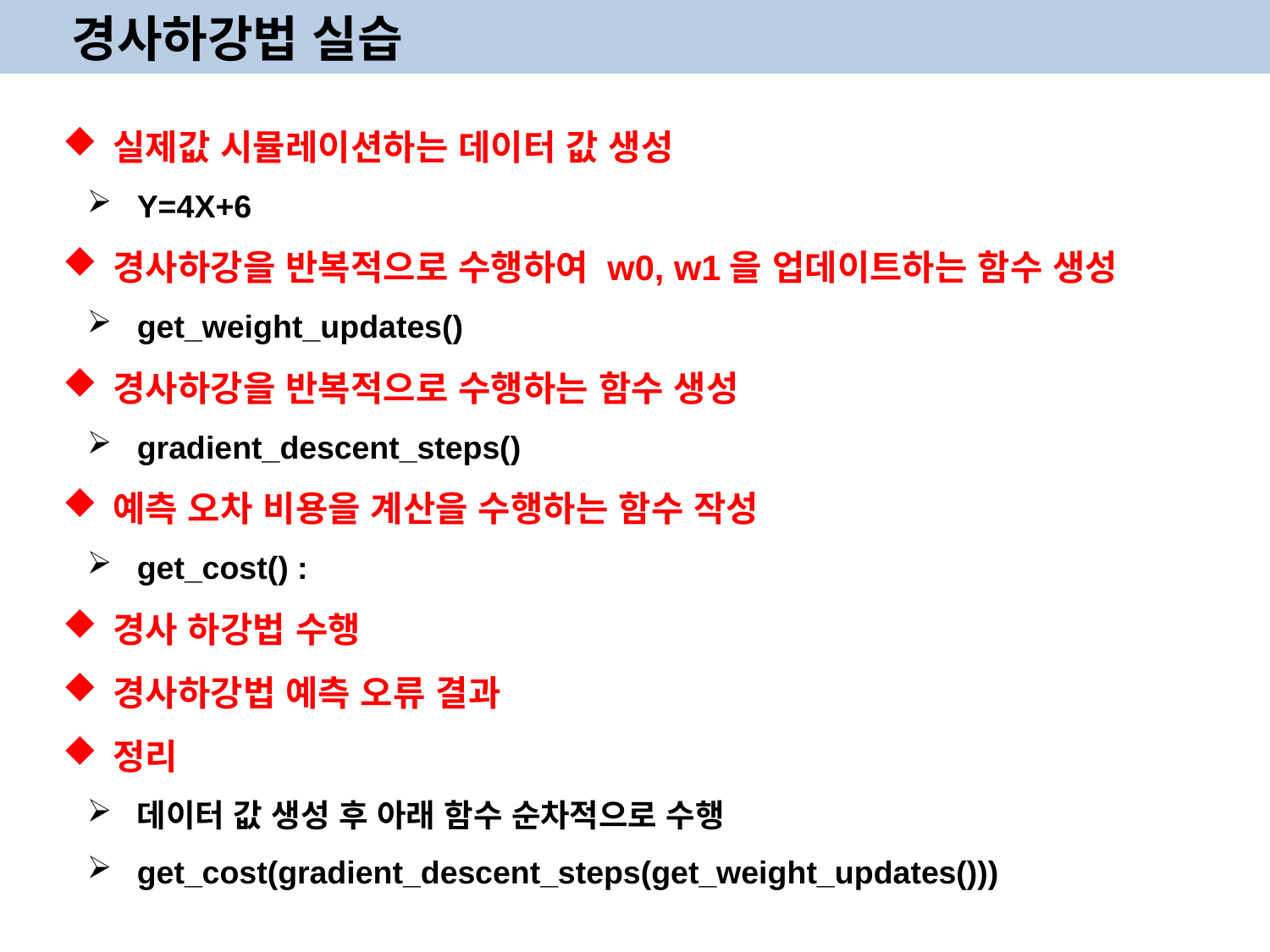

경사하강법 실습
실제값 시뮬레이션하는 데이터 값 생성
Y=4X+6
경사하강을 반복적으로 수행하여 w0, w1을 업데이트하는 함수 생성
get_weight_updates()
경사하강을 반복적으로 수행하는 함수 생성
gradient_descent_steps()
예측 오차 비용을 계산을 수행하는 함수 작성
get_cost() :
경사 하강법 수행
경사하강법 예측 오류 결과
정리
데이터 값 생성 후 아래 함수 순차적으로 수행
get_cost(gradient_descent_steps(get_weight_updates()))